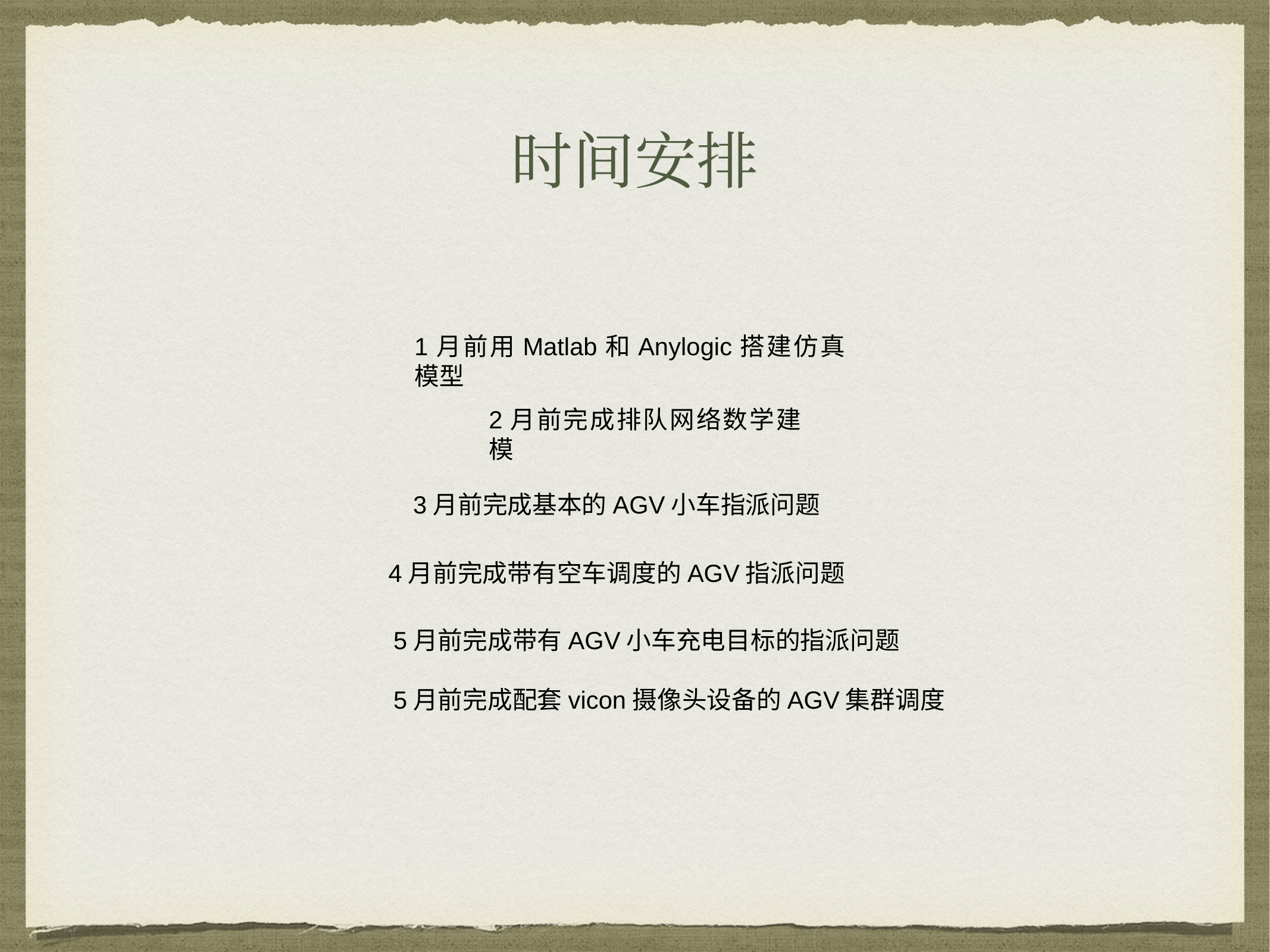

时间安排
1月前用Matlab和Anylogic搭建仿真模型
2月前完成排队网络数学建模
3月前完成基本的AGV小车指派问题
4月前完成带有空车调度的AGV指派问题
5月前完成带有AGV小车充电目标的指派问题

5月前完成配套vicon摄像头设备的AGV集群调度